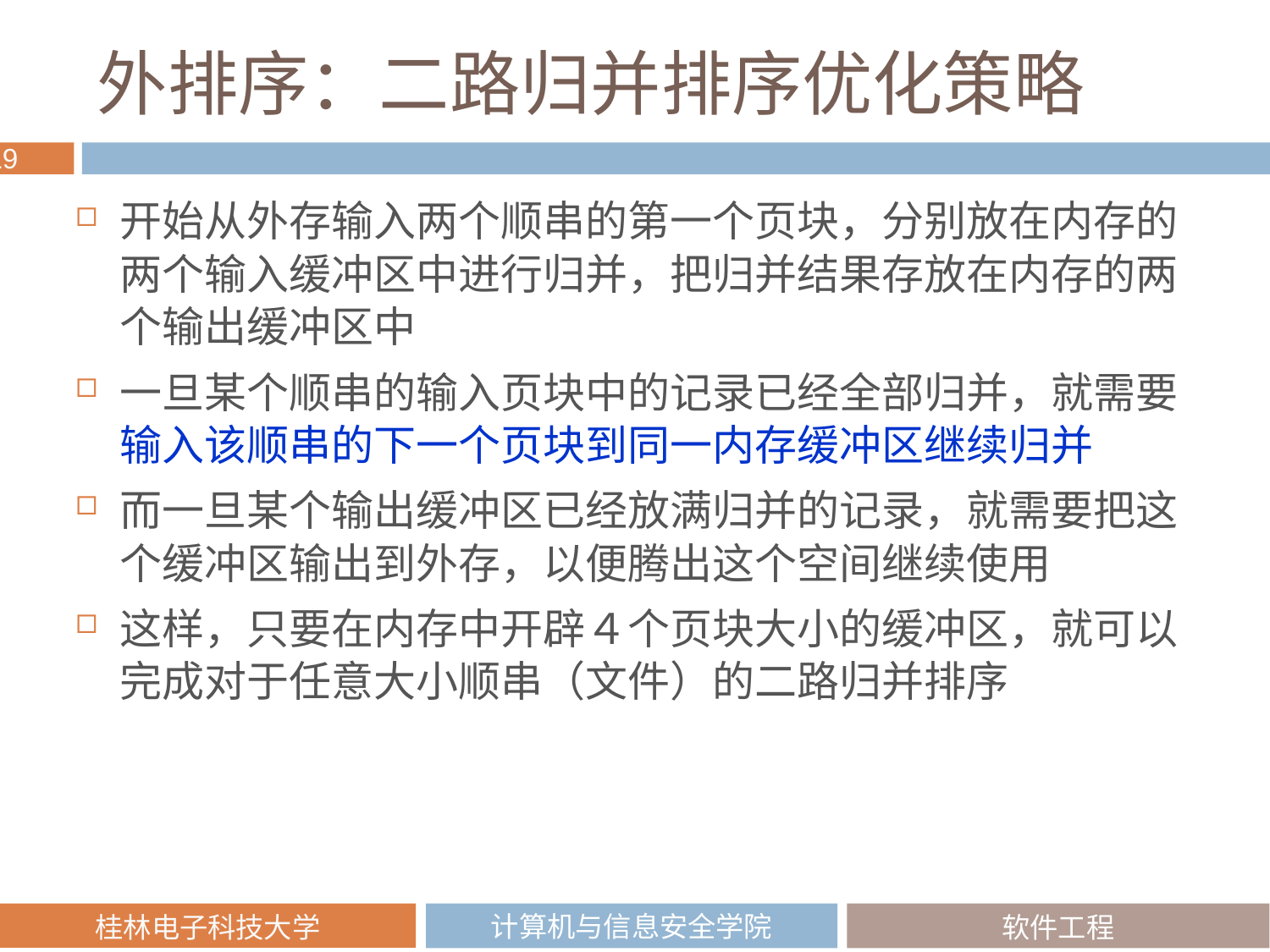

# 外排序：二路归并排序优化策略
开始从外存输入两个顺串的第一个页块，分别放在内存的两个输入缓冲区中进行归并，把归并结果存放在内存的两个输出缓冲区中
一旦某个顺串的输入页块中的记录已经全部归并，就需要输入该顺串的下一个页块到同一内存缓冲区继续归并
而一旦某个输出缓冲区已经放满归并的记录，就需要把这个缓冲区输出到外存，以便腾出这个空间继续使用
这样，只要在内存中开辟４个页块大小的缓冲区，就可以完成对于任意大小顺串（文件）的二路归并排序